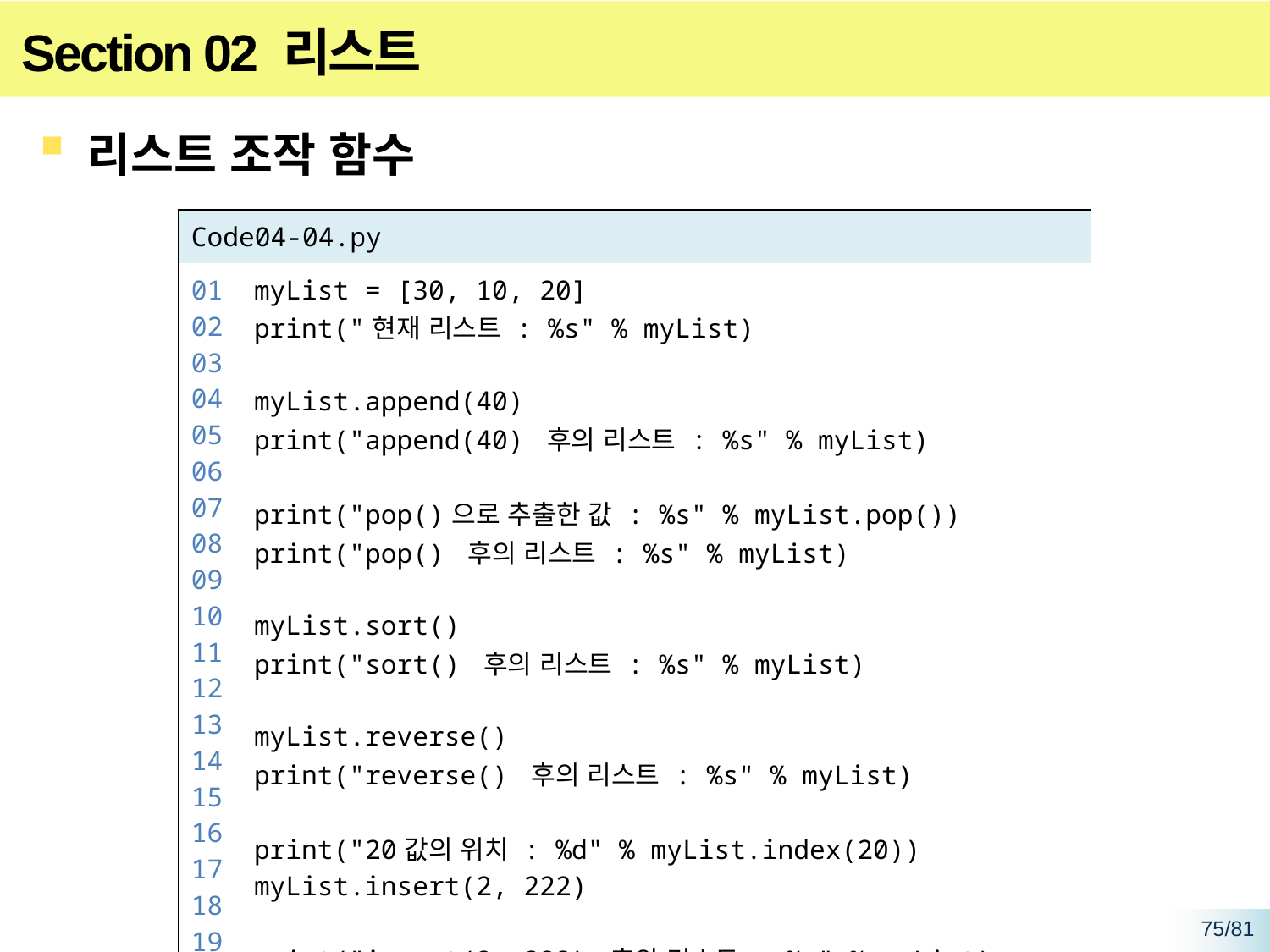

# Section 02 리스트
리스트 조작 함수
| Code04-04.py |  |
| --- | --- |
| 01 02 03 04 05 06 07 08 09 10 11 12 13 14 15 16 17 18 19 | myList = [30, 10, 20] print("현재 리스트 : %s" % myList) myList.append(40) print("append(40) 후의 리스트 : %s" % myList) print("pop()으로 추출한 값 : %s" % myList.pop()) print("pop() 후의 리스트 : %s" % myList) myList.sort() print("sort() 후의 리스트 : %s" % myList) myList.reverse() print("reverse() 후의 리스트 : %s" % myList) print("20값의 위치 : %d" % myList.index(20)) myList.insert(2, 222) print("insert(2, 222) 후의 리스트 : %s" % myList) |